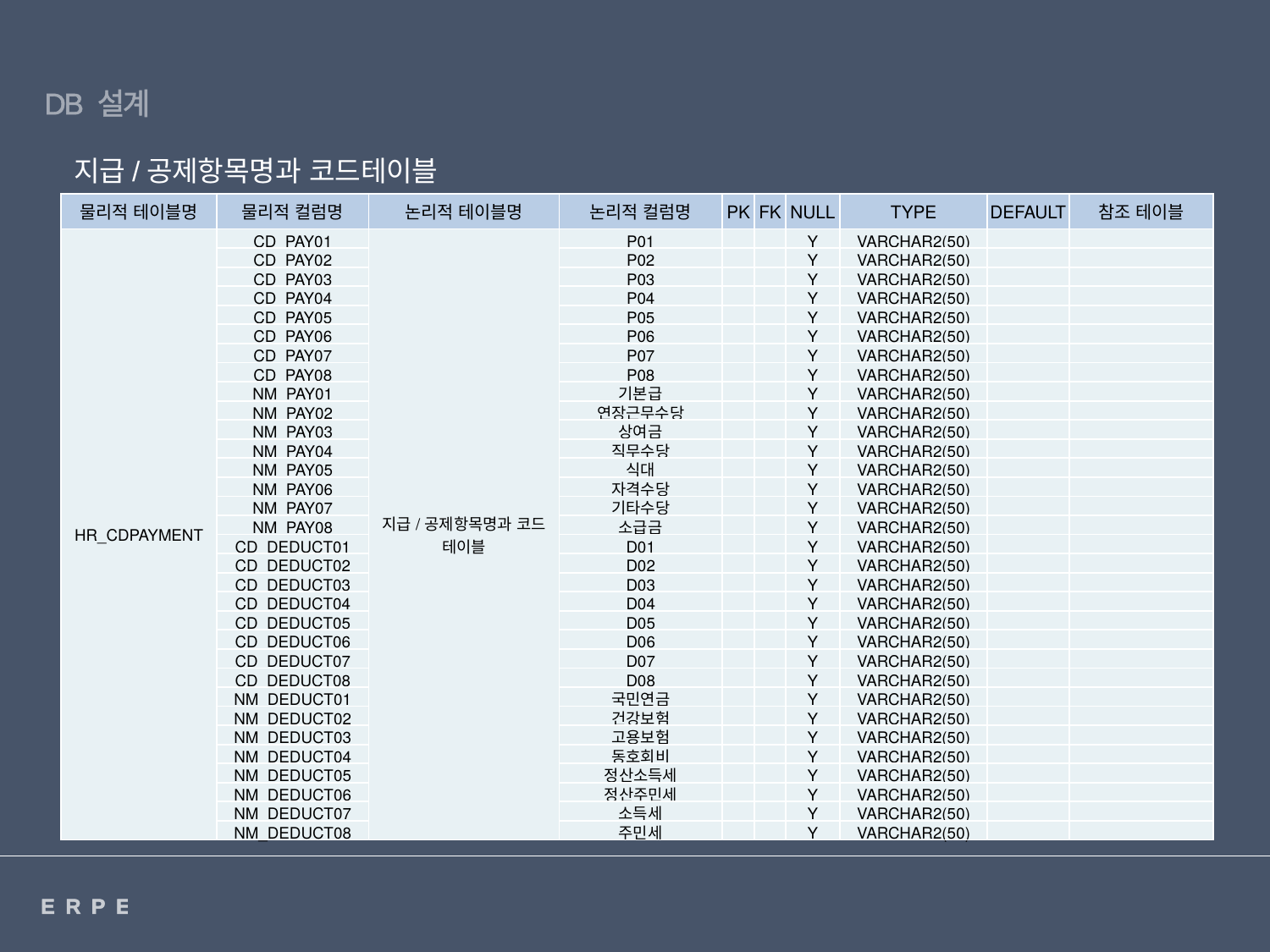

DB 설계
지급/공제항목명과 코드테이블
| 물리적 테이블명 | 물리적 컬럼명 | 논리적 테이블명 | 논리적 컬럼명 | PK | FK | NULL | TYPE | DEFAULT | 참조 테이블 |
| --- | --- | --- | --- | --- | --- | --- | --- | --- | --- |
| HR\_CDPAYMENT | CD\_PAY01 | 지급/공제항목명과 코드 테이블 | P01 |  |  | Y | VARCHAR2(50) |  |  |
|  | CD\_PAY02 |  | P02 |  |  | Y | VARCHAR2(50) |  |  |
|  | CD\_PAY03 |  | P03 |  |  | Y | VARCHAR2(50) |  |  |
|  | CD\_PAY04 |  | P04 |  |  | Y | VARCHAR2(50) |  |  |
|  | CD\_PAY05 |  | P05 |  |  | Y | VARCHAR2(50) |  |  |
|  | CD\_PAY06 |  | P06 |  |  | Y | VARCHAR2(50) |  |  |
|  | CD\_PAY07 |  | P07 |  |  | Y | VARCHAR2(50) |  |  |
|  | CD\_PAY08 |  | P08 |  |  | Y | VARCHAR2(50) |  |  |
|  | NM\_PAY01 |  | 기본급 |  |  | Y | VARCHAR2(50) |  |  |
|  | NM\_PAY02 |  | 연장근무수당 |  |  | Y | VARCHAR2(50) |  |  |
|  | NM\_PAY03 |  | 상여금 |  |  | Y | VARCHAR2(50) |  |  |
|  | NM\_PAY04 |  | 직무수당 |  |  | Y | VARCHAR2(50) |  |  |
|  | NM\_PAY05 |  | 식대 |  |  | Y | VARCHAR2(50) |  |  |
|  | NM\_PAY06 |  | 자격수당 |  |  | Y | VARCHAR2(50) |  |  |
|  | NM\_PAY07 |  | 기타수당 |  |  | Y | VARCHAR2(50) |  |  |
|  | NM\_PAY08 |  | 소급금 |  |  | Y | VARCHAR2(50) |  |  |
|  | CD\_DEDUCT01 |  | D01 |  |  | Y | VARCHAR2(50) |  |  |
|  | CD\_DEDUCT02 |  | D02 |  |  | Y | VARCHAR2(50) |  |  |
|  | CD\_DEDUCT03 |  | D03 |  |  | Y | VARCHAR2(50) |  |  |
|  | CD\_DEDUCT04 |  | D04 |  |  | Y | VARCHAR2(50) |  |  |
|  | CD\_DEDUCT05 |  | D05 |  |  | Y | VARCHAR2(50) |  |  |
|  | CD\_DEDUCT06 |  | D06 |  |  | Y | VARCHAR2(50) |  |  |
|  | CD\_DEDUCT07 |  | D07 |  |  | Y | VARCHAR2(50) |  |  |
|  | CD\_DEDUCT08 |  | D08 |  |  | Y | VARCHAR2(50) |  |  |
|  | NM\_DEDUCT01 |  | 국민연금 |  |  | Y | VARCHAR2(50) |  |  |
|  | NM\_DEDUCT02 |  | 건강보험 |  |  | Y | VARCHAR2(50) |  |  |
|  | NM\_DEDUCT03 |  | 고용보험 |  |  | Y | VARCHAR2(50) |  |  |
|  | NM\_DEDUCT04 |  | 동호회비 |  |  | Y | VARCHAR2(50) |  |  |
|  | NM\_DEDUCT05 |  | 정산소득세 |  |  | Y | VARCHAR2(50) |  |  |
|  | NM\_DEDUCT06 |  | 정산주민세 |  |  | Y | VARCHAR2(50) |  |  |
|  | NM\_DEDUCT07 |  | 소득세 |  |  | Y | VARCHAR2(50) |  |  |
|  | NM\_DEDUCT08 |  | 주민세 |  |  | Y | VARCHAR2(50) |  |  |

ERPERP